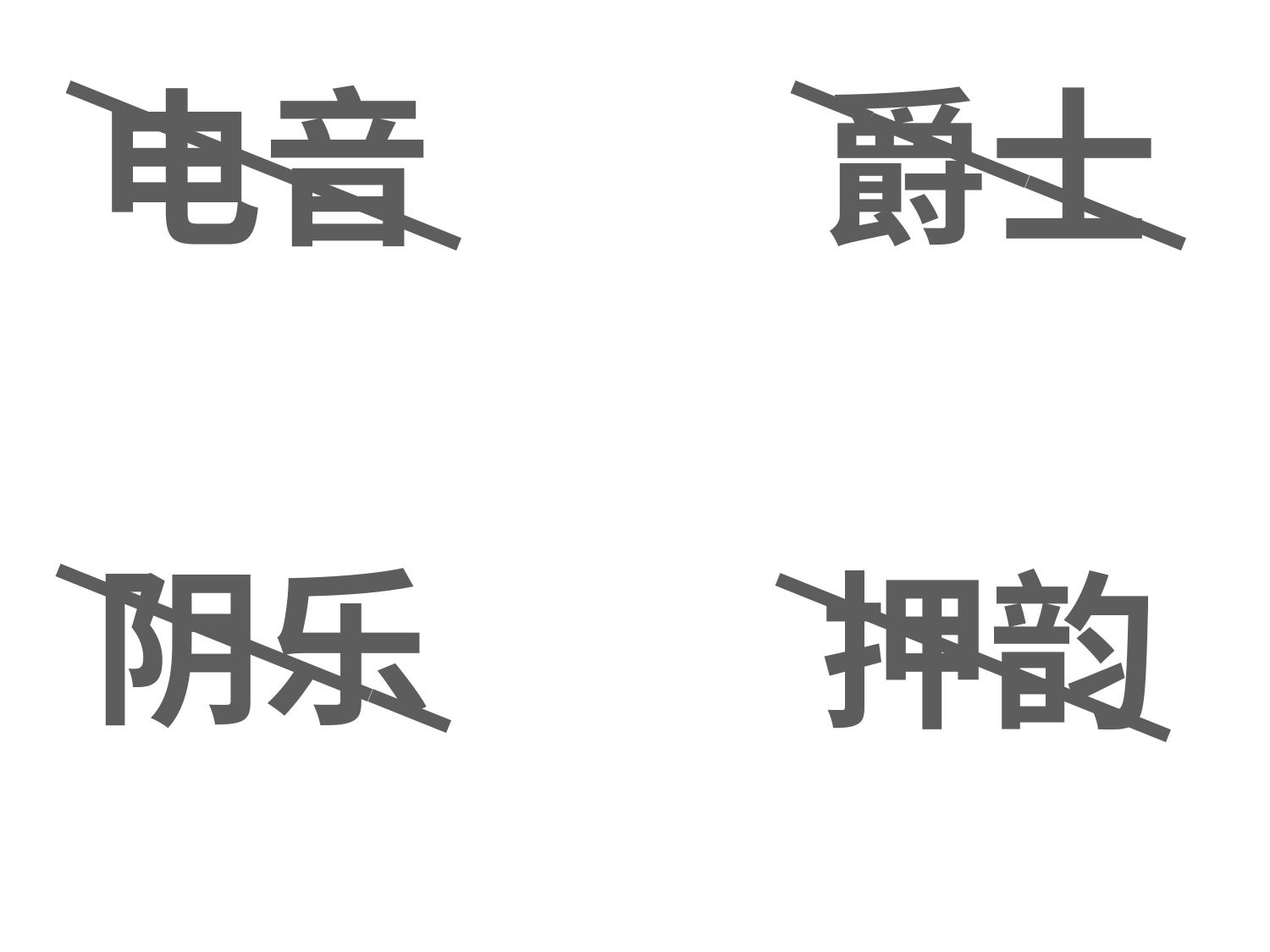

_____
_____
电音
爵士
_____
_____
阴乐
押韵